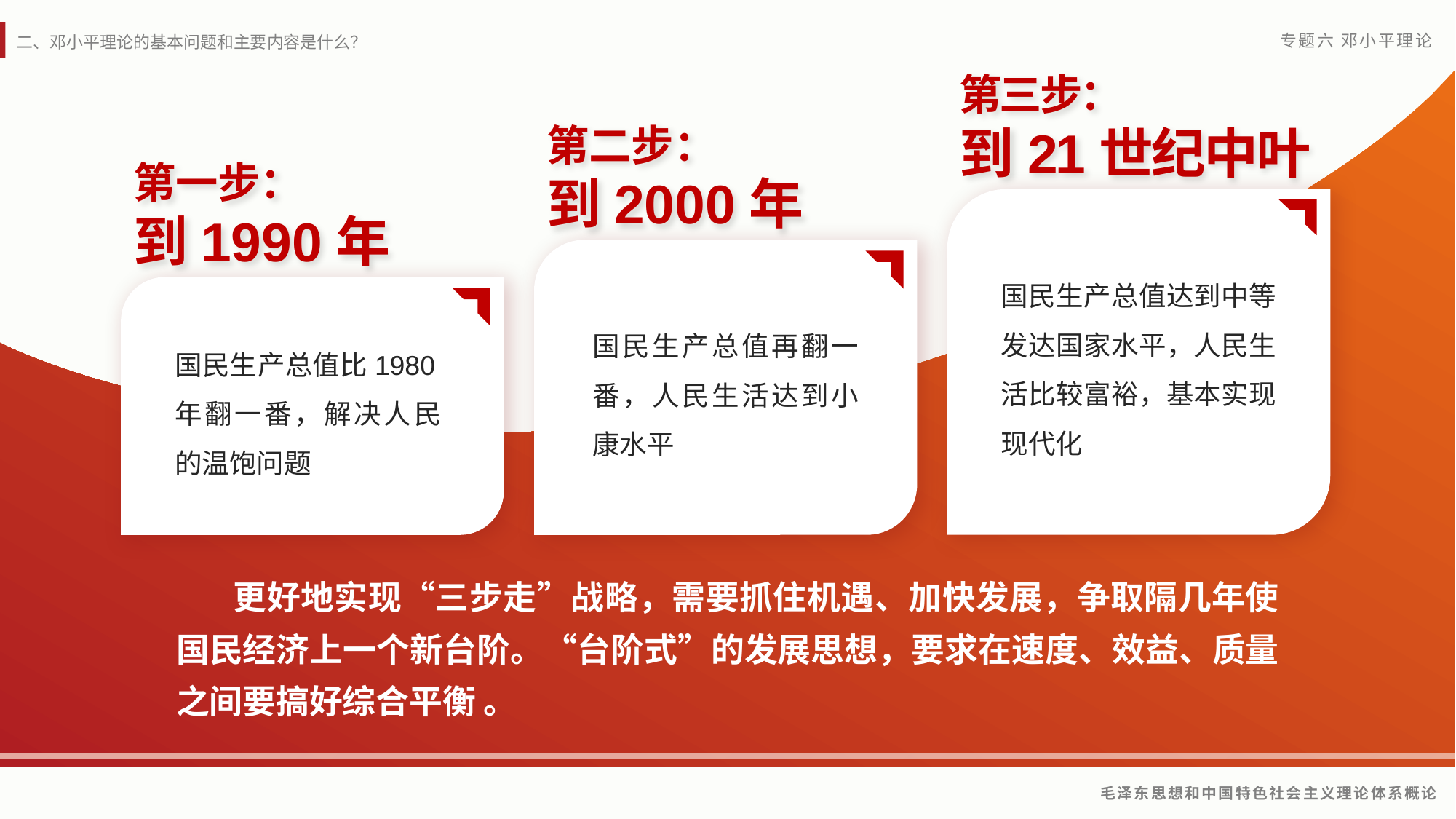

第三步：
到21世纪中叶

第二步：
到2000年
第一步：
到1990年

国民生产总值达到中等发达国家水平，人民生活比较富裕，基本实现现代化

国民生产总值再翻一番，人民生活达到小康水平
国民生产总值比1980年翻一番，解决人民的温饱问题
      更好地实现“三步走”战略，需要抓住机遇、加快发展，争取隔几年使国民经济上一个新台阶。“台阶式”的发展思想，要求在速度、效益、质量之间要搞好综合平衡 。